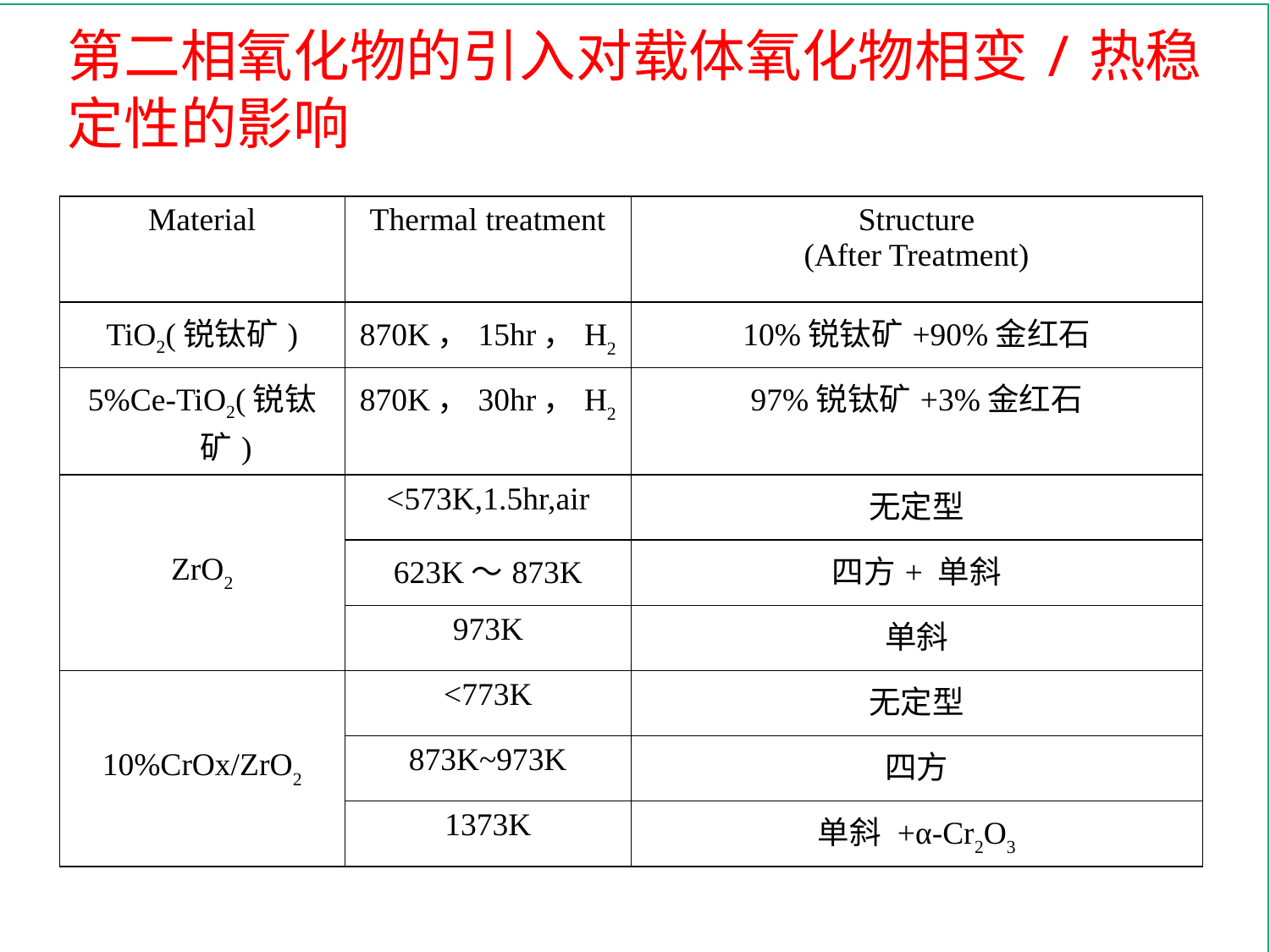

# 第二相氧化物的引入对载体氧化物相变/热稳定性的影响
| Material | Thermal treatment | Structure (After Treatment) |
| --- | --- | --- |
| TiO2(锐钛矿) | 870K，15hr，H2 | 10%锐钛矿+90%金红石 |
| 5%Ce-TiO2(锐钛矿) | 870K，30hr，H2 | 97%锐钛矿+3%金红石 |
| ZrO2 | <573K,1.5hr,air | 无定型 |
|  | 623K～873K | 四方+ 单斜 |
|  | 973K | 单斜 |
| 10%CrOx/ZrO2 | <773K | 无定型 |
|  | 873K~973K | 四方 |
|  | 1373K | 单斜 +α-Cr2O3 |